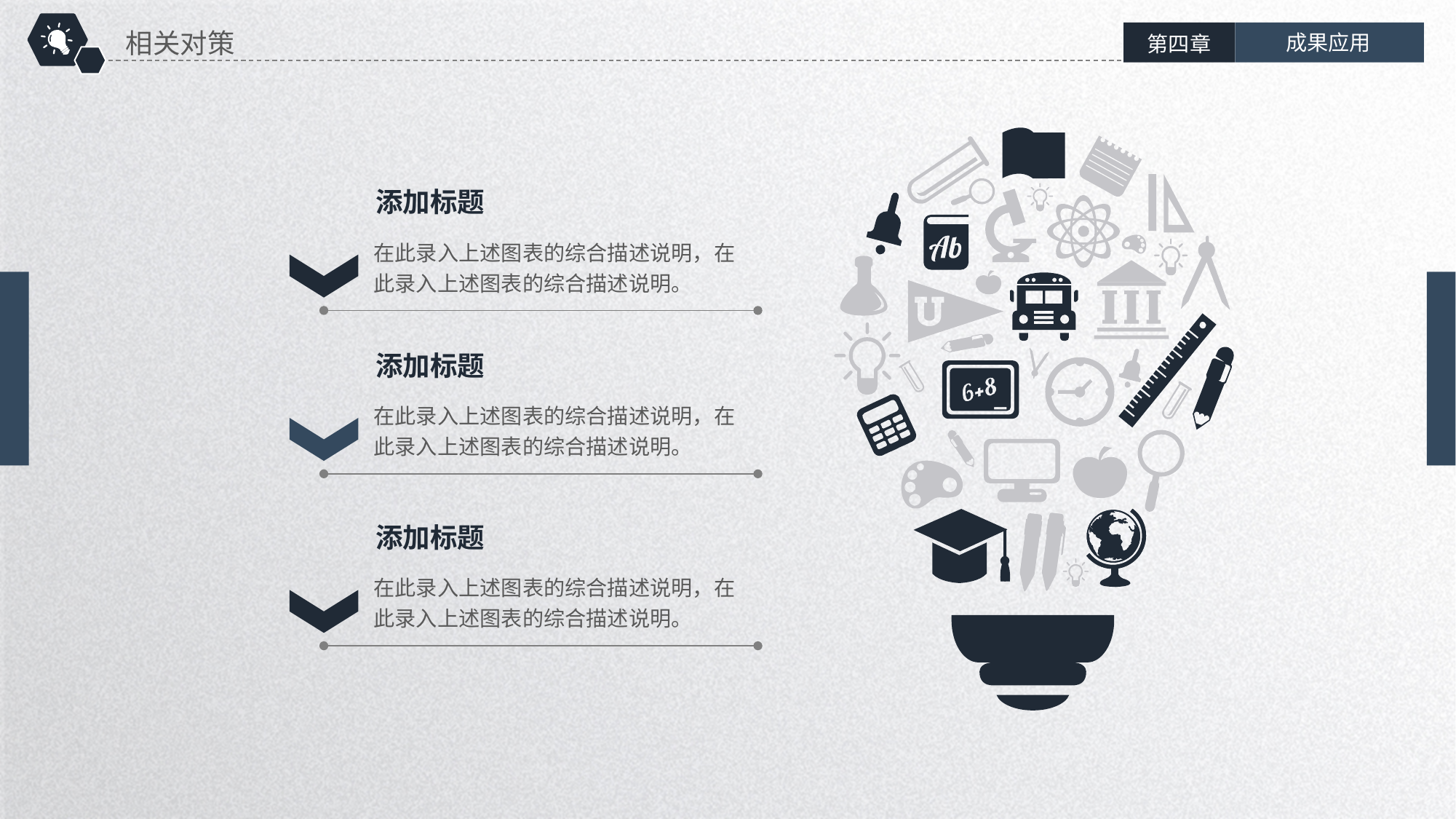

相关对策
成果应用
第四章

添加标题

在此录入上述图表的综合描述说明，在此录入上述图表的综合描述说明。

添加标题

在此录入上述图表的综合描述说明，在此录入上述图表的综合描述说明。

添加标题

在此录入上述图表的综合描述说明，在此录入上述图表的综合描述说明。

延时符